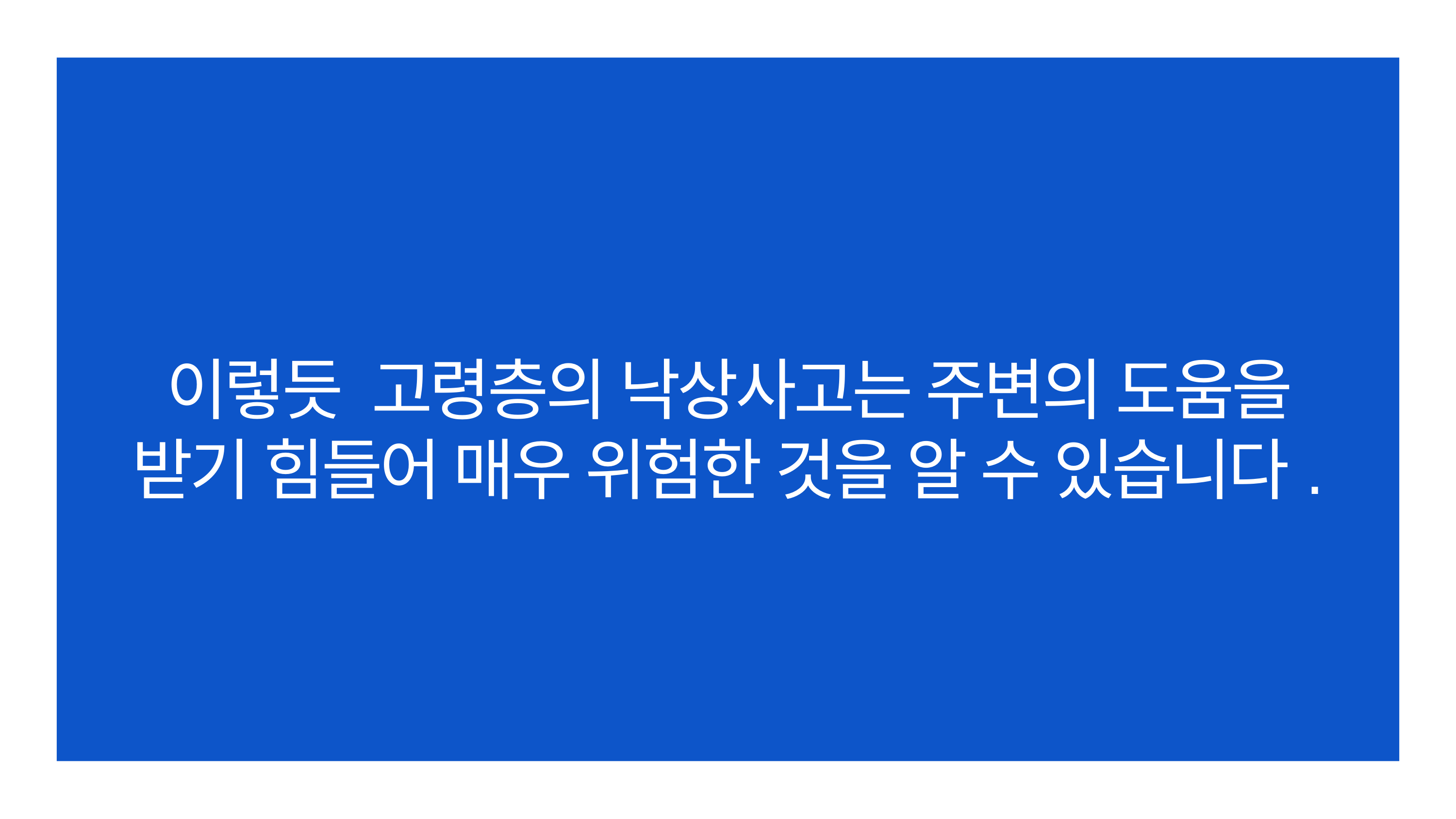

이렇듯  고령층의 낙상사고는 주변의 도움을 받기 힘들어 매우 위험한 것을 알 수 있습니다.